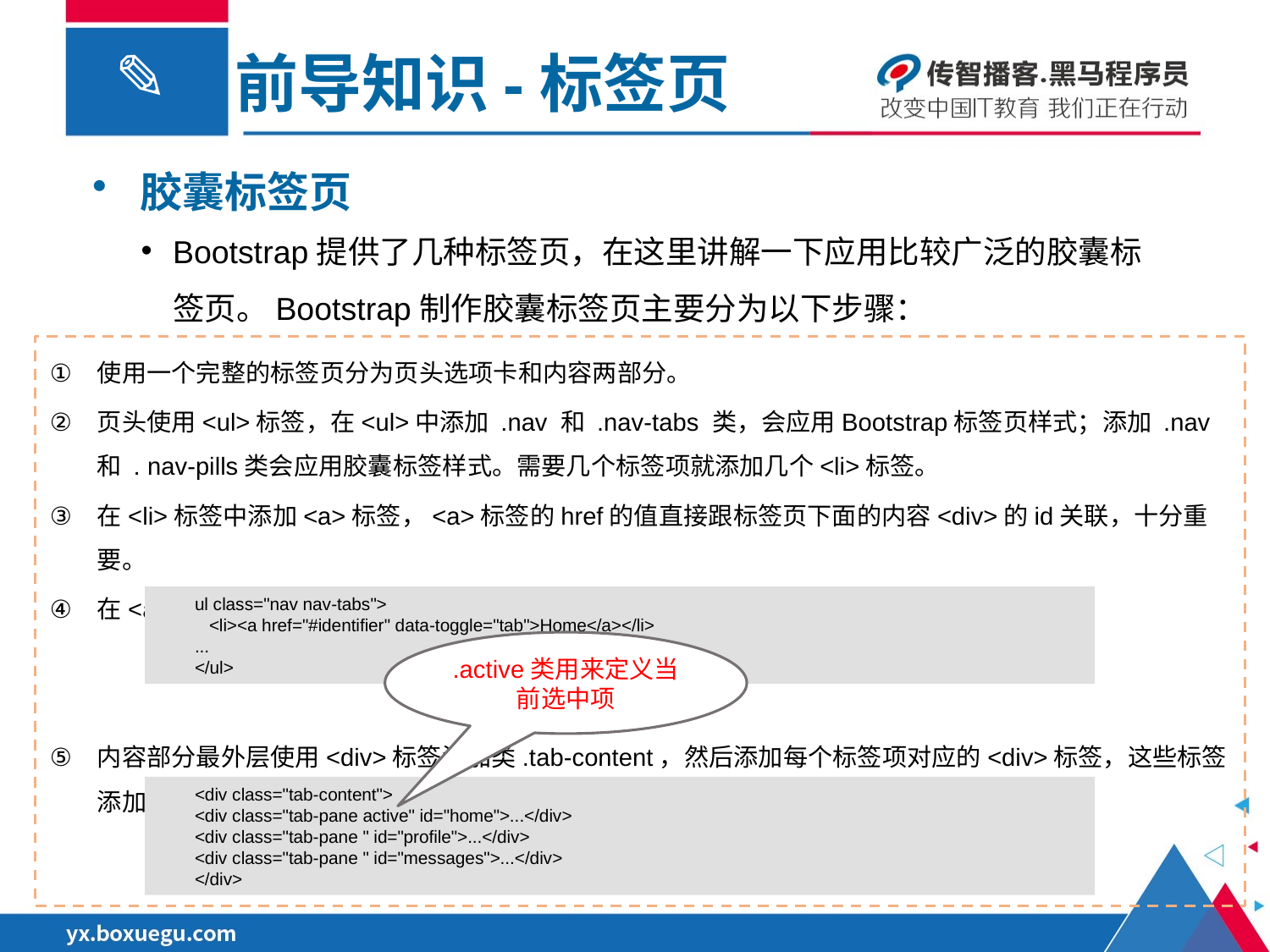

前导知识-标签页
胶囊标签页
Bootstrap提供了几种标签页，在这里讲解一下应用比较广泛的胶囊标签页。Bootstrap制作胶囊标签页主要分为以下步骤：
使用一个完整的标签页分为页头选项卡和内容两部分。
页头使用<ul>标签，在<ul>中添加 .nav 和 .nav-tabs 类，会应用Bootstrap标签页样式；添加 .nav和 . nav-pills类会应用胶囊标签样式。需要几个标签项就添加几个<li>标签。
在<li>标签中添加<a>标签，<a>标签的href的值直接跟标签页下面的内容<div>的id关联，十分重要。
在<a>标签中添加data-toggle=“tab”或data-toggle=“pill”。页头部分示例代码如下所示。

内容部分最外层使用<div>标签添加类.tab-content，然后添加每个标签项对应的<div>标签，这些标签添加类.tab-pane和对应标签项的id值，示例代码如下所示。

ul class="nav nav-tabs">
   <li><a href="#identifier" data-toggle="tab">Home</a></li>
...
</ul>
.active类用来定义当前选中项
<div class="tab-content">
<div class="tab-pane active" id="home">...</div>
<div class="tab-pane " id="profile">...</div>
<div class="tab-pane " id="messages">...</div>
</div>